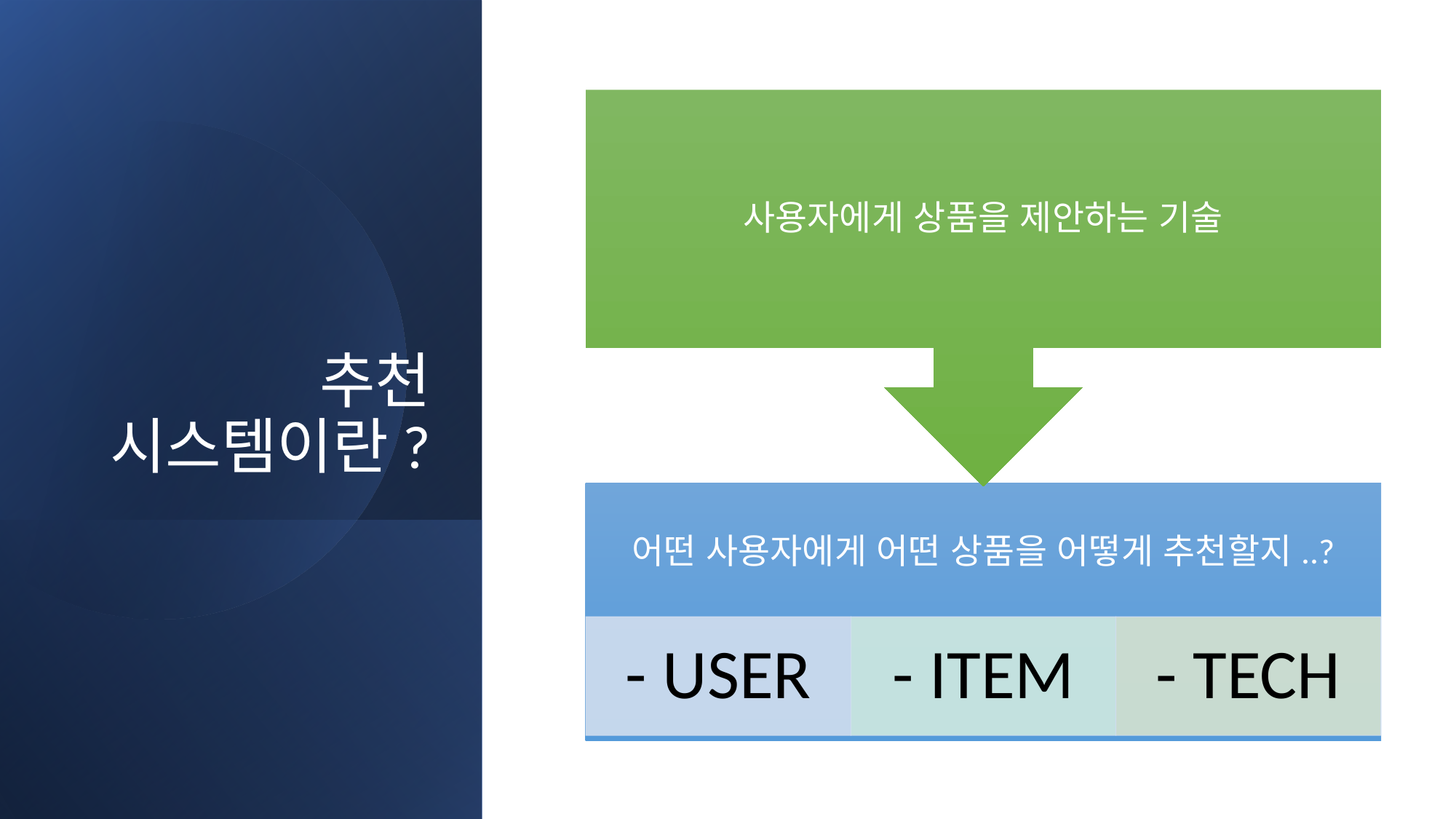

어떤 사용자에게 어떤 상품을 어떻게 추천할지..?
- USER
- ITEM
- TECH
사용자에게 상품을 제안하는 기술

# 추천 시스템이란?